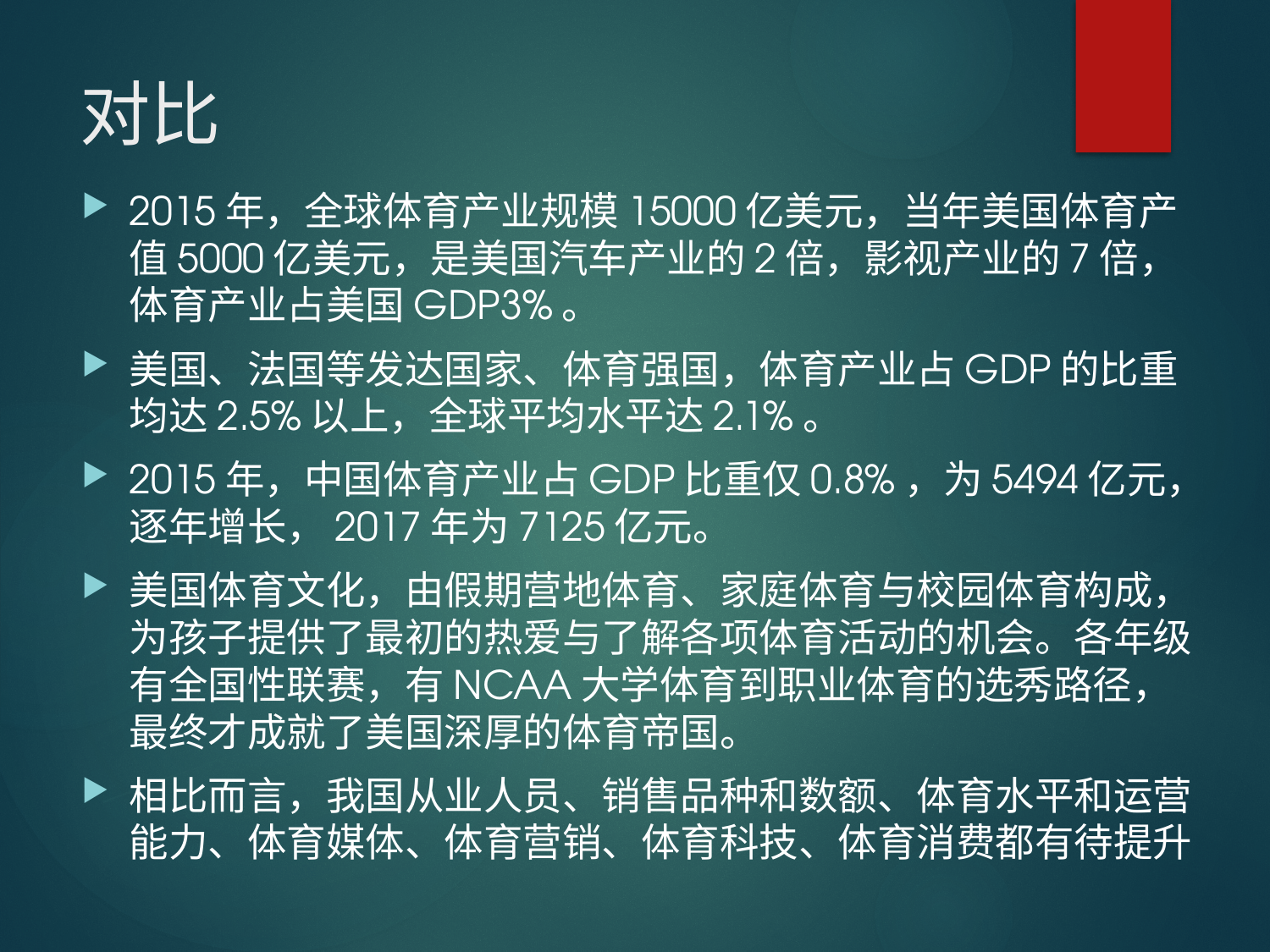

# 对比
2015年，全球体育产业规模15000亿美元，当年美国体育产值5000亿美元，是美国汽车产业的2倍，影视产业的7倍，体育产业占美国GDP3%。
美国、法国等发达国家、体育强国，体育产业占GDP的比重均达2.5%以上，全球平均水平达2.1%。
2015年，中国体育产业占GDP比重仅0.8%，为5494亿元，逐年增长，2017年为7125亿元。
美国体育文化，由假期营地体育、家庭体育与校园体育构成，为孩子提供了最初的热爱与了解各项体育活动的机会。各年级有全国性联赛，有NCAA大学体育到职业体育的选秀路径，最终才成就了美国深厚的体育帝国。
相比而言，我国从业人员、销售品种和数额、体育水平和运营能力、体育媒体、体育营销、体育科技、体育消费都有待提升